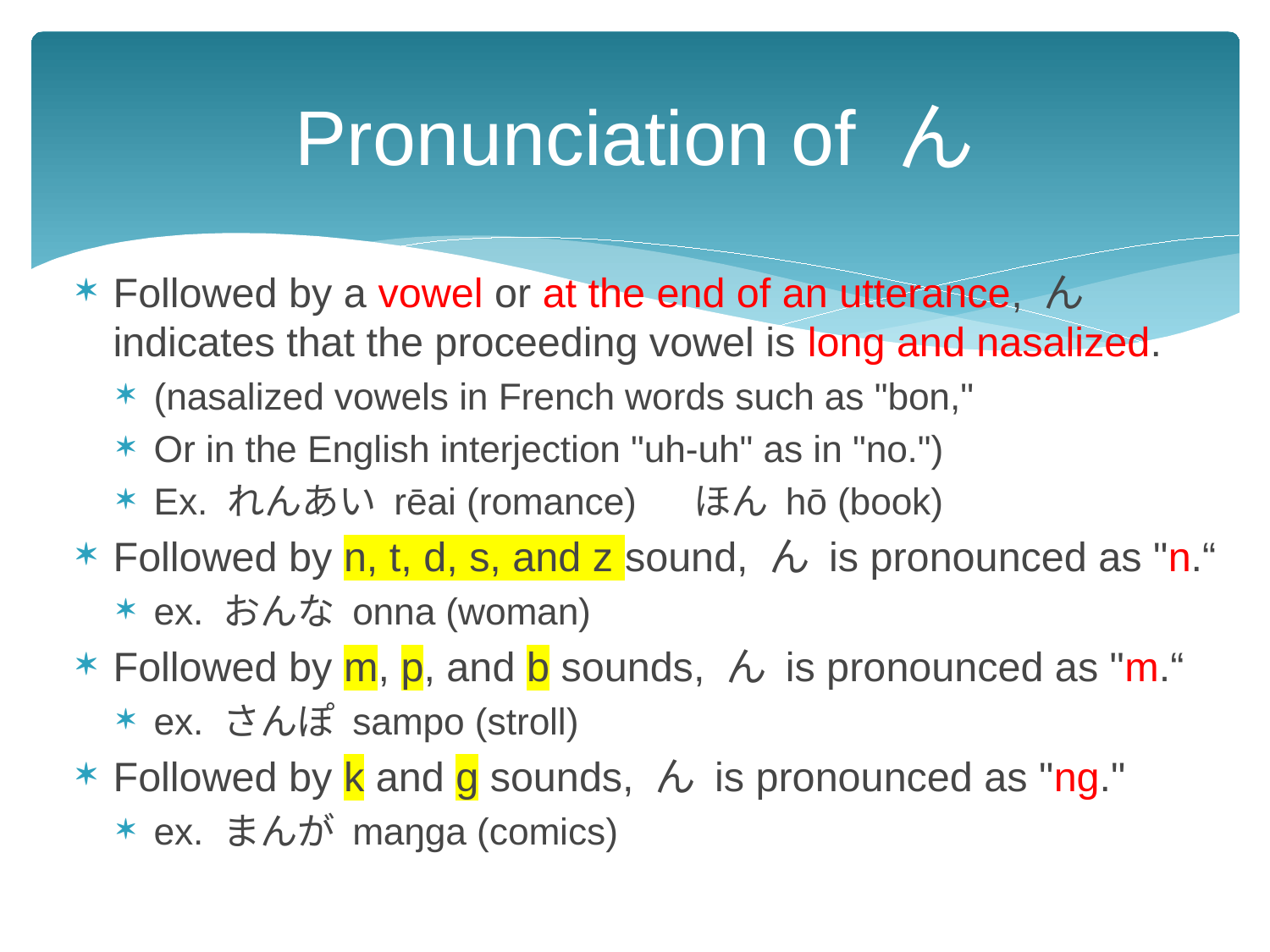

# Pronunciation of ん
Followed by a vowel or at the end of an utterance, ん indicates that the proceeding vowel is long and nasalized.
(nasalized vowels in French words such as "bon,"
Or in the English interjection "uh-uh" as in "no.")
Ex. れんあい rēai (romance) 　ほん hō (book)
Followed by n, t, d, s, and z sound, ん is pronounced as "n.“
ex. おんな onna (woman)
Followed by m, p, and b sounds, ん is pronounced as "m.“
ex. さんぽ sampo (stroll)
Followed by k and g sounds, ん is pronounced as "ng."
ex. まんが maŋga (comics)